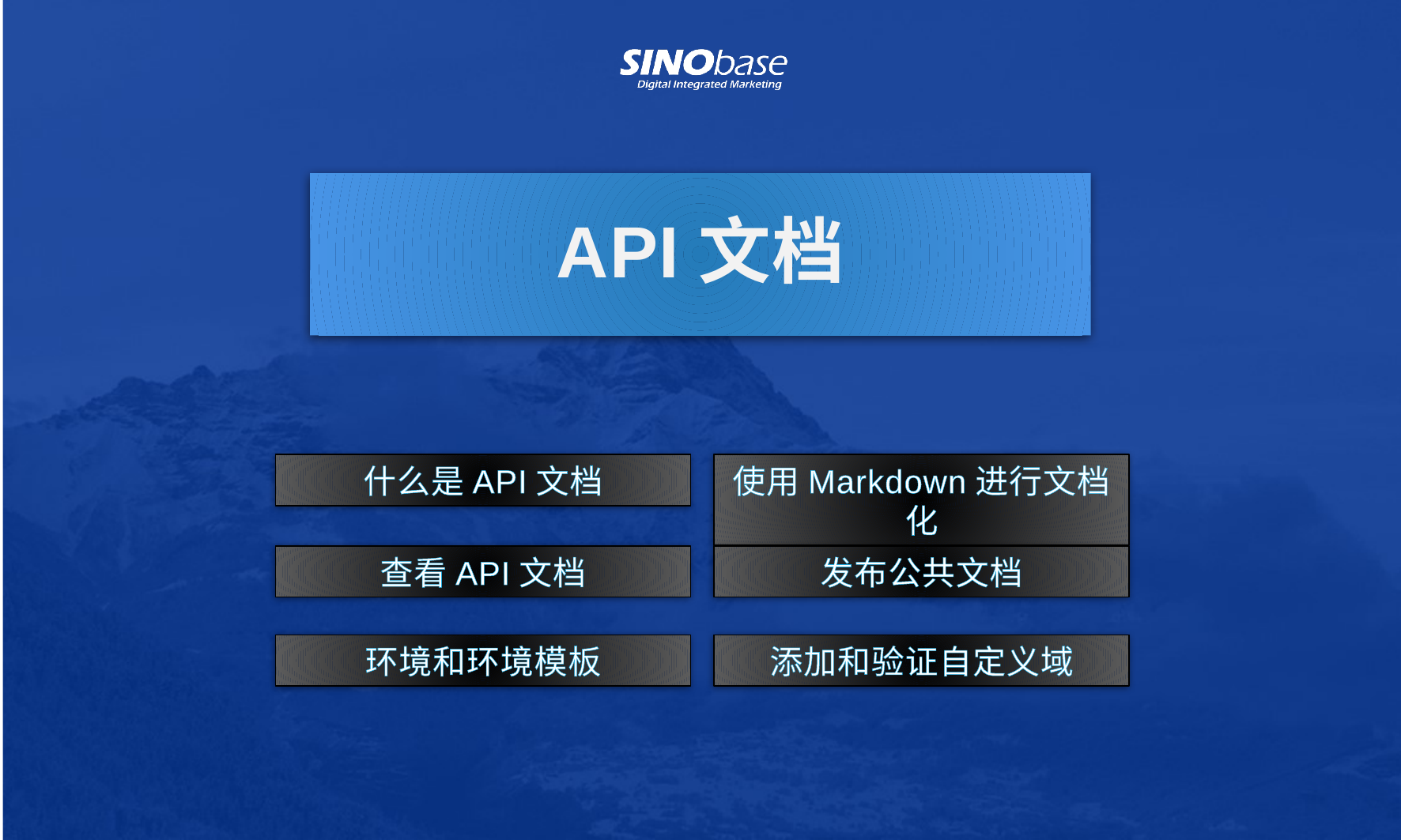

API文档
什么是API文档
使用Markdown进行文档化
查看API文档
发布公共文档
环境和环境模板
添加和验证自定义域